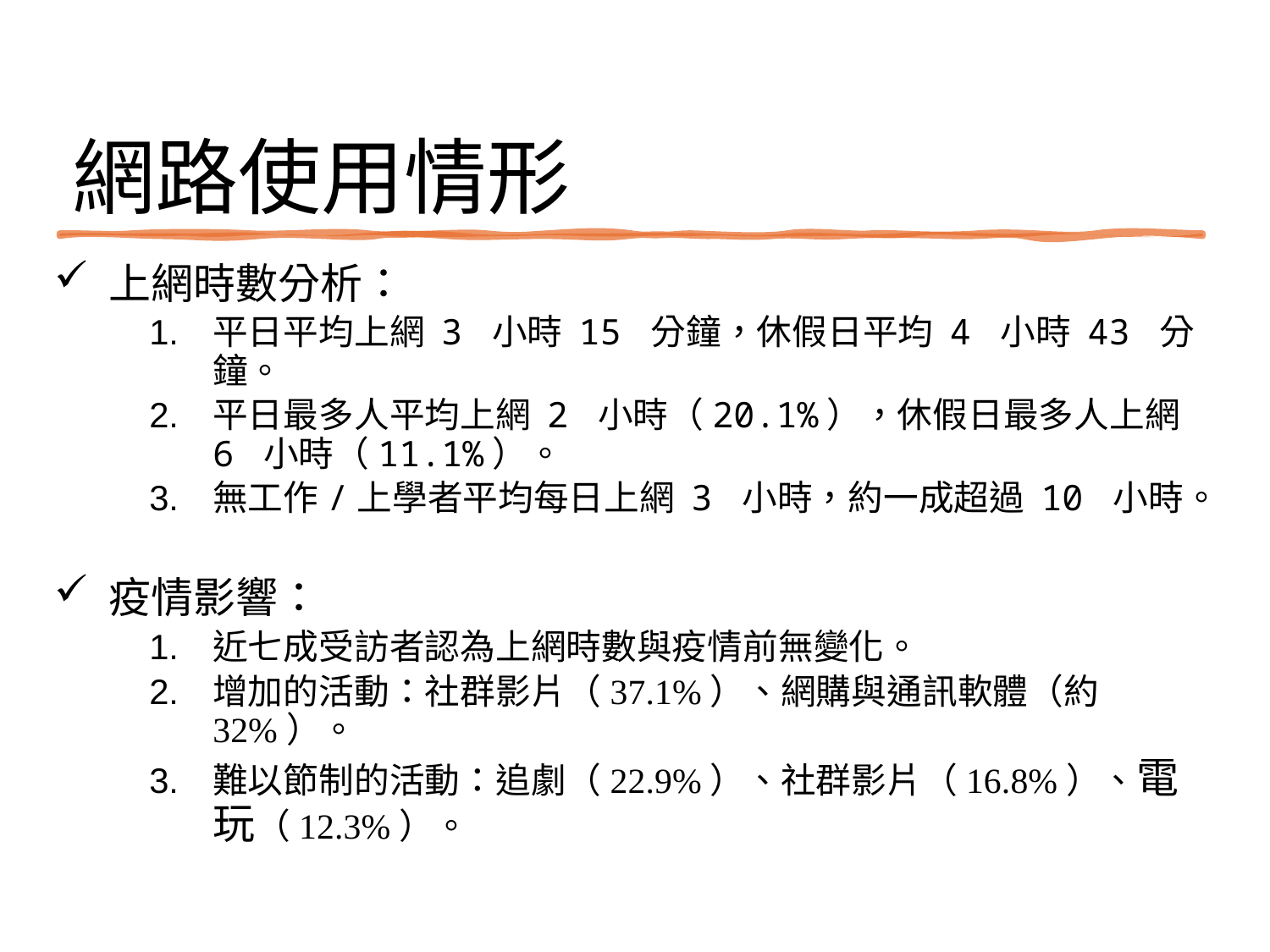

# 網路使用情形

 上網時數分析：
平日平均上網 3 小時 15 分鐘，休假日平均 4 小時 43 分鐘。
平日最多人平均上網 2 小時（20.1%），休假日最多人上網 6 小時（11.1%）。
無工作/上學者平均每日上網 3 小時，約一成超過 10 小時。

 疫情影響：
近七成受訪者認為上網時數與疫情前無變化。
增加的活動：社群影片（37.1%）、網購與通訊軟體（約 32%）。
難以節制的活動：追劇（22.9%）、社群影片（16.8%）、電玩（12.3%）。

11